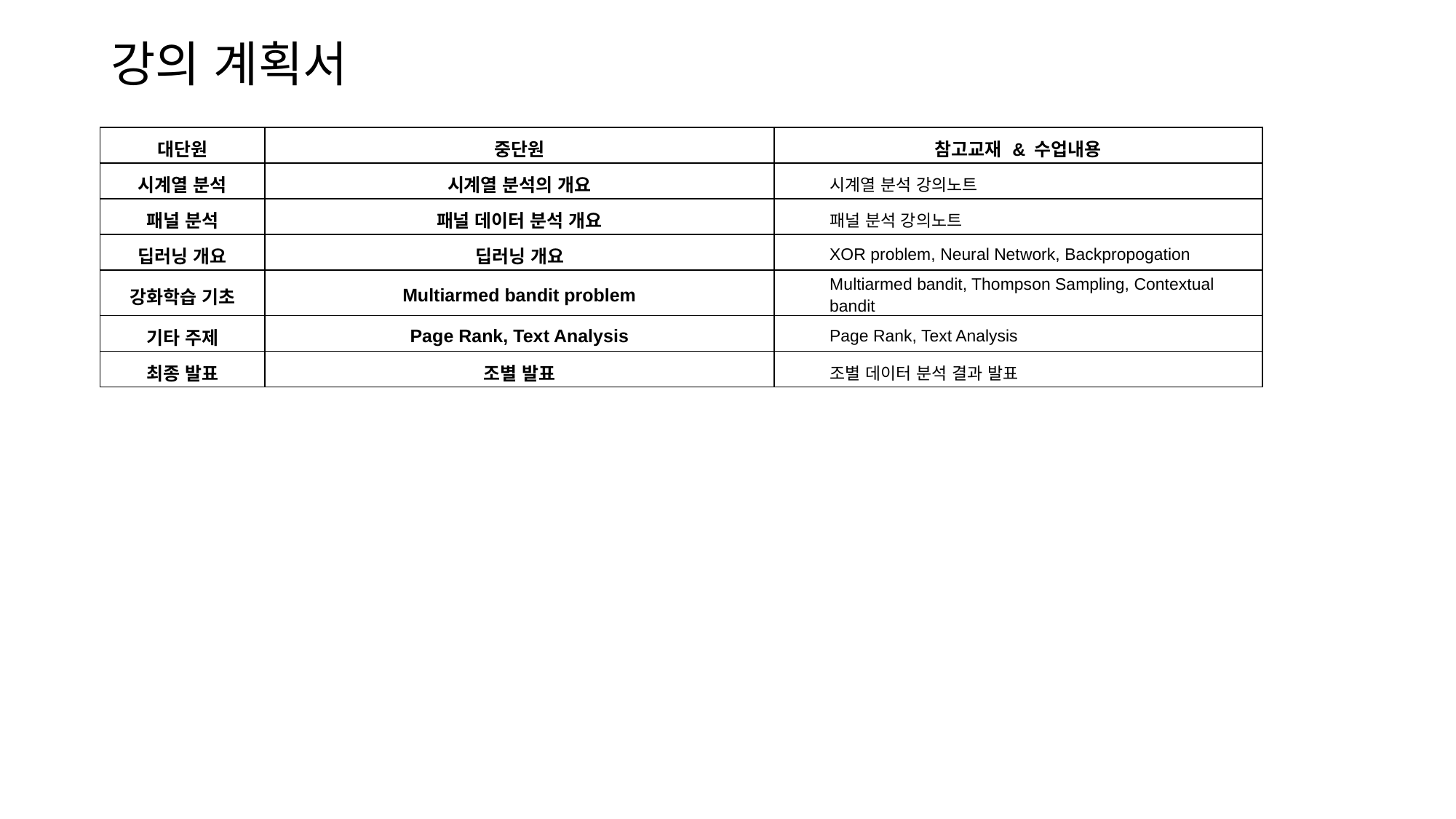

# 강의 계획서
| 대단원 | 중단원 | 참고교재 & 수업내용 |
| --- | --- | --- |
| 시계열 분석 | 시계열 분석의 개요 | 시계열 분석 강의노트 |
| 패널 분석 | 패널 데이터 분석 개요 | 패널 분석 강의노트 |
| 딥러닝 개요 | 딥러닝 개요 | XOR problem, Neural Network, Backpropogation |
| 강화학습 기초 | Multiarmed bandit problem | Multiarmed bandit, Thompson Sampling, Contextual bandit |
| 기타 주제 | Page Rank, Text Analysis | Page Rank, Text Analysis |
| 최종 발표 | 조별 발표 | 조별 데이터 분석 결과 발표 |